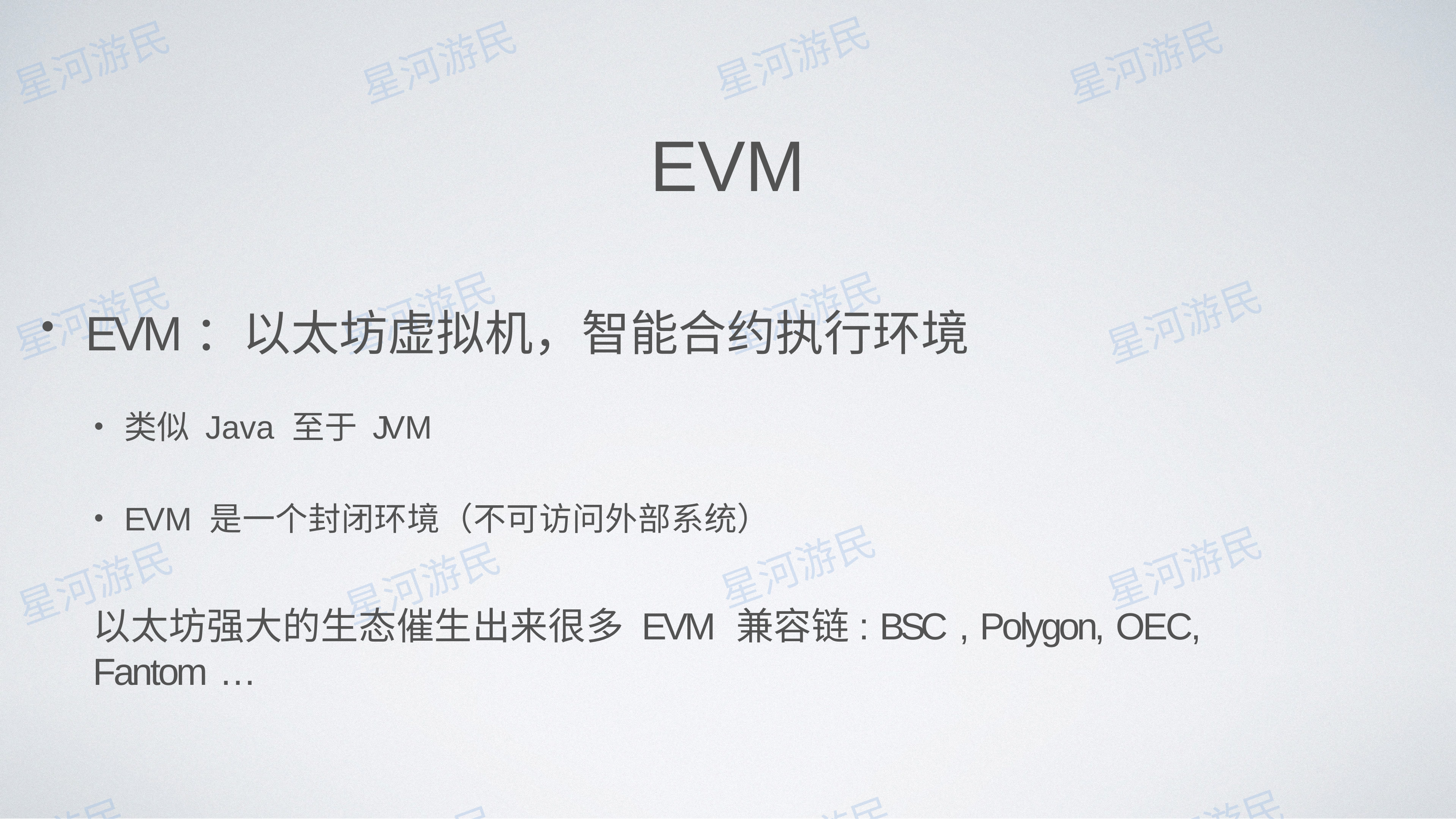

# EVM
EVM：以太坊虚拟机，智能合约执⾏环境

类似 Java ⾄于 JVM

EVM 是⼀个封闭环境（不可访问外部系统）

以太坊强⼤的⽣态催⽣出来很多 EVM 兼容链: BSC , Polygon, OEC, Fantom …